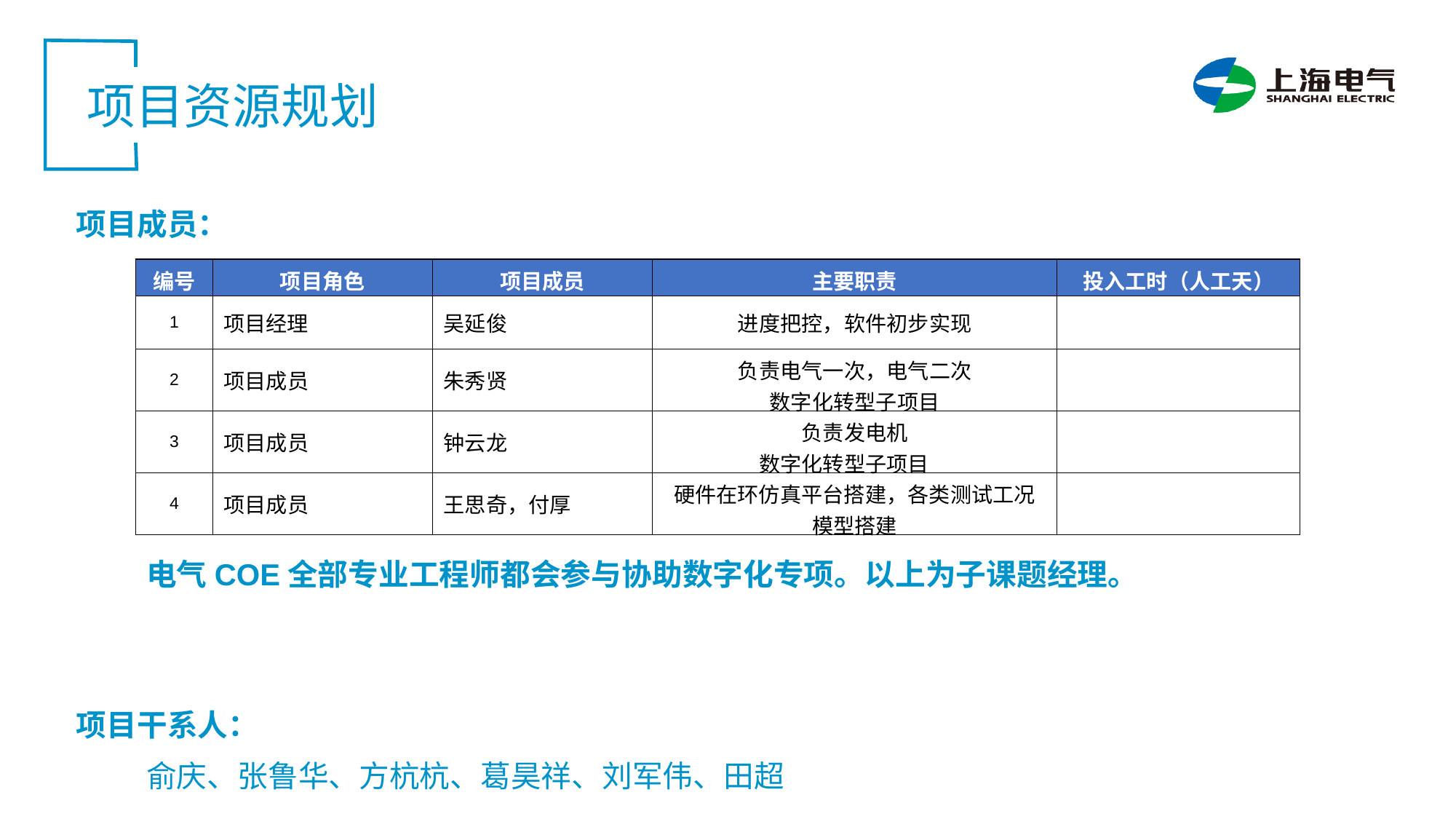

项目资源规划
项目成员：
| 编号 | 项目角色 | 项目成员 | 主要职责 | 投入工时（人工天） |
| --- | --- | --- | --- | --- |
| 1 | 项目经理 | 吴延俊 | 进度把控，软件初步实现 |  |
| 2 | 项目成员 | 朱秀贤 | 负责电气一次，电气二次 数字化转型子项目 |  |
| 3 | 项目成员 | 钟云龙 | 负责发电机 数字化转型子项目 |  |
| 4 | 项目成员 | 王思奇，付厚 | 硬件在环仿真平台搭建，各类测试工况模型搭建 |  |
电气COE全部专业工程师都会参与协助数字化专项。以上为子课题经理。
项目干系人：
俞庆、张鲁华、方杭杭、葛昊祥、刘军伟、田超